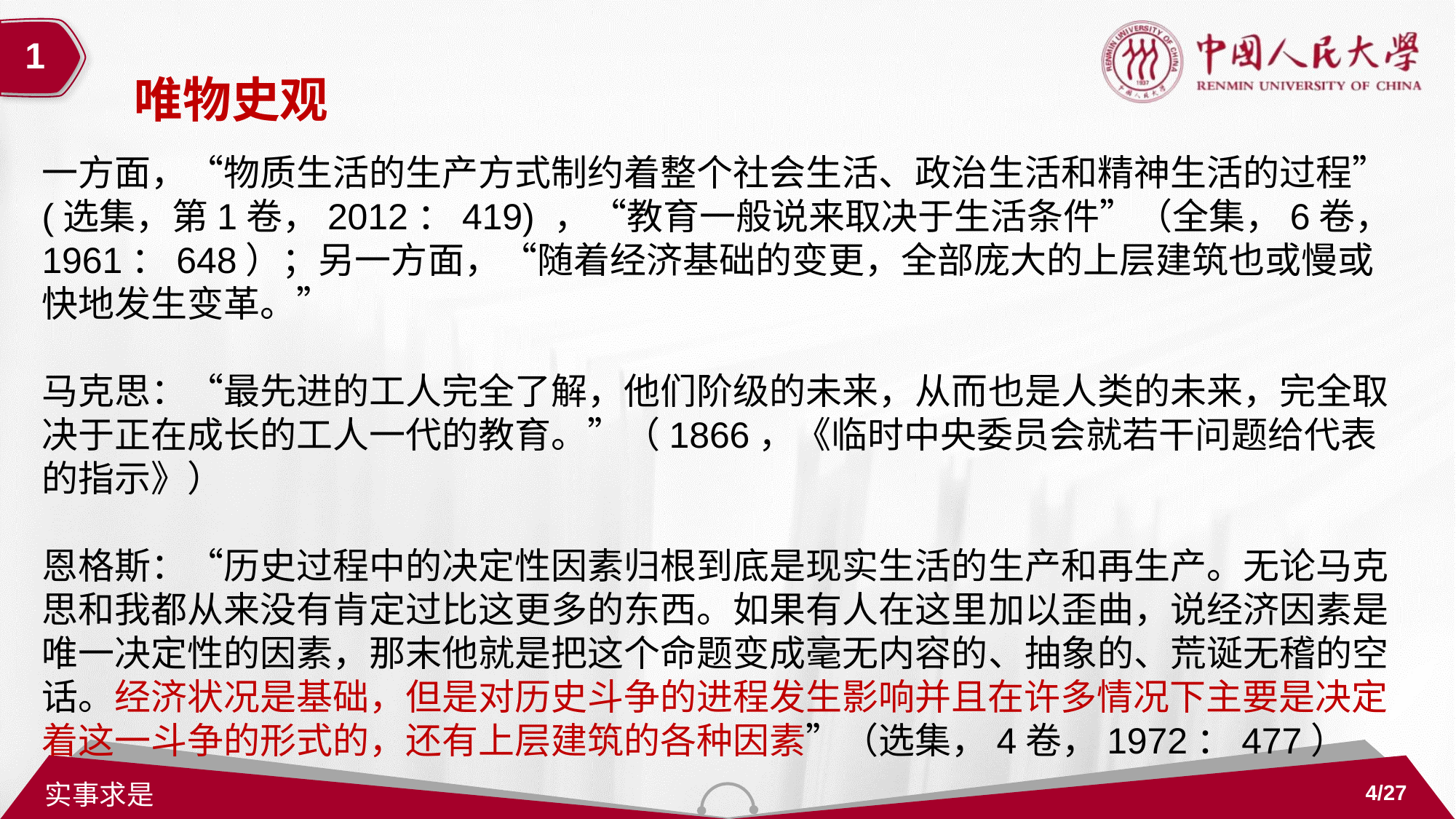

1
唯物史观
一方面，“物质生活的生产方式制约着整个社会生活、政治生活和精神生活的过程”(选集，第1卷，2012：419) ，“教育一般说来取决于生活条件”（全集，6卷，1961：648）；另一方面，“随着经济基础的变更，全部庞大的上层建筑也或慢或快地发生变革。”

马克思：“最先进的工人完全了解，他们阶级的未来，从而也是人类的未来，完全取决于正在成长的工人一代的教育。”（1866，《临时中央委员会就若干问题给代表的指示》）

恩格斯：“历史过程中的决定性因素归根到底是现实生活的生产和再生产。无论马克思和我都从来没有肯定过比这更多的东西。如果有人在这里加以歪曲，说经济因素是唯一决定性的因素，那末他就是把这个命题变成毫无内容的、抽象的、荒诞无稽的空话。经济状况是基础，但是对历史斗争的进程发生影响并且在许多情况下主要是决定着这一斗争的形式的，还有上层建筑的各种因素”（选集，4卷，1972：477）